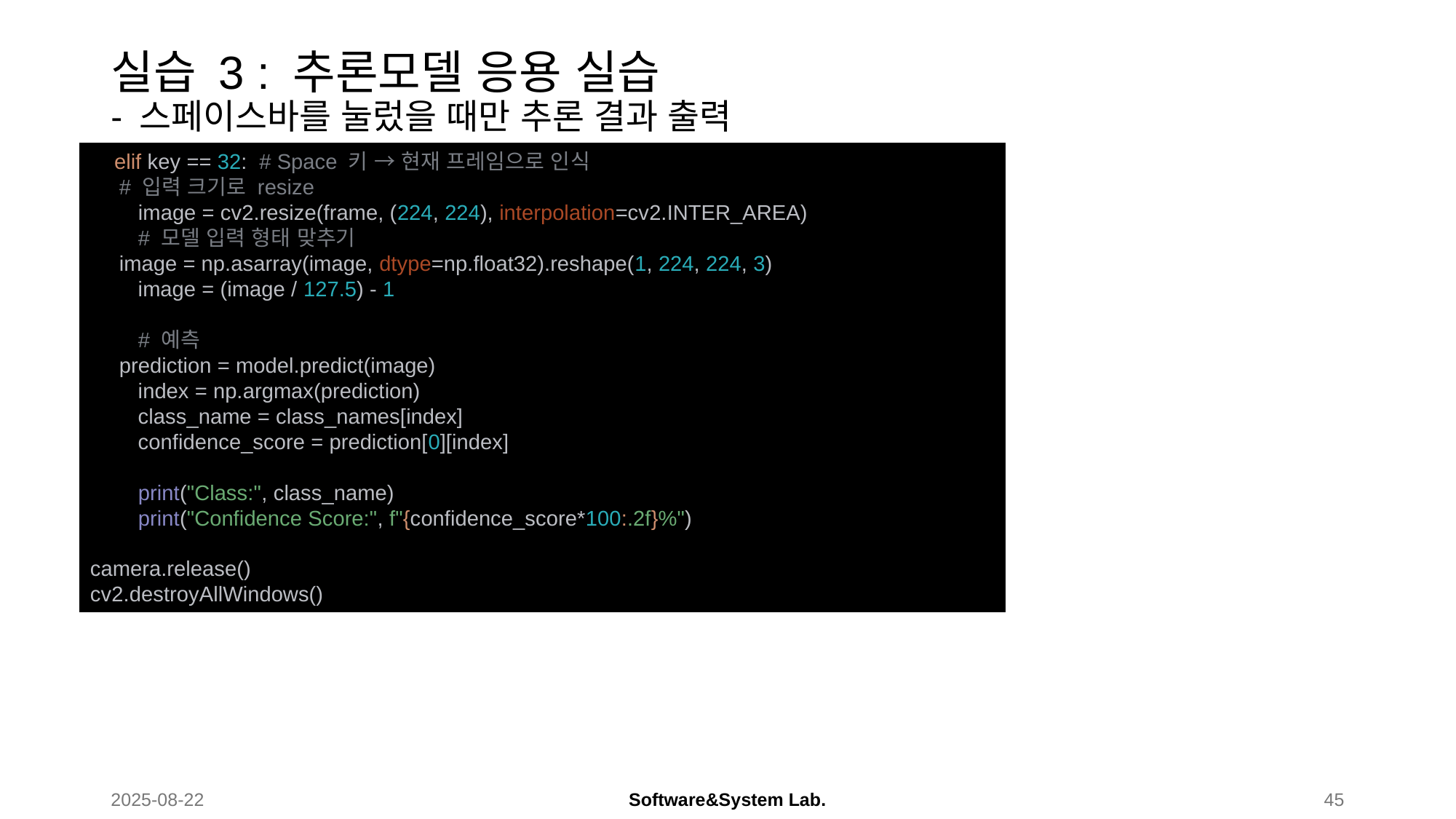

# 실습 3 : 추론모델 응용 실습 - 스페이스바를 눌렀을 때만 추론 결과 출력
    elif key == 32:  # Space 키 → 현재 프레임으로 인식
    # 입력 크기로 resize
        image = cv2.resize(frame, (224, 224), interpolation=cv2.INTER_AREA)
        # 모델 입력 형태 맞추기
    image = np.asarray(image, dtype=np.float32).reshape(1, 224, 224, 3)
        image = (image / 127.5) - 1
        # 예측
    prediction = model.predict(image)
        index = np.argmax(prediction)
        class_name = class_names[index]
        confidence_score = prediction[0][index]
        print("Class:", class_name)
        print("Confidence Score:", f"{confidence_score*100:.2f}%")
camera.release()
cv2.destroyAllWindows()
2025-08-22
Software&System Lab.
45